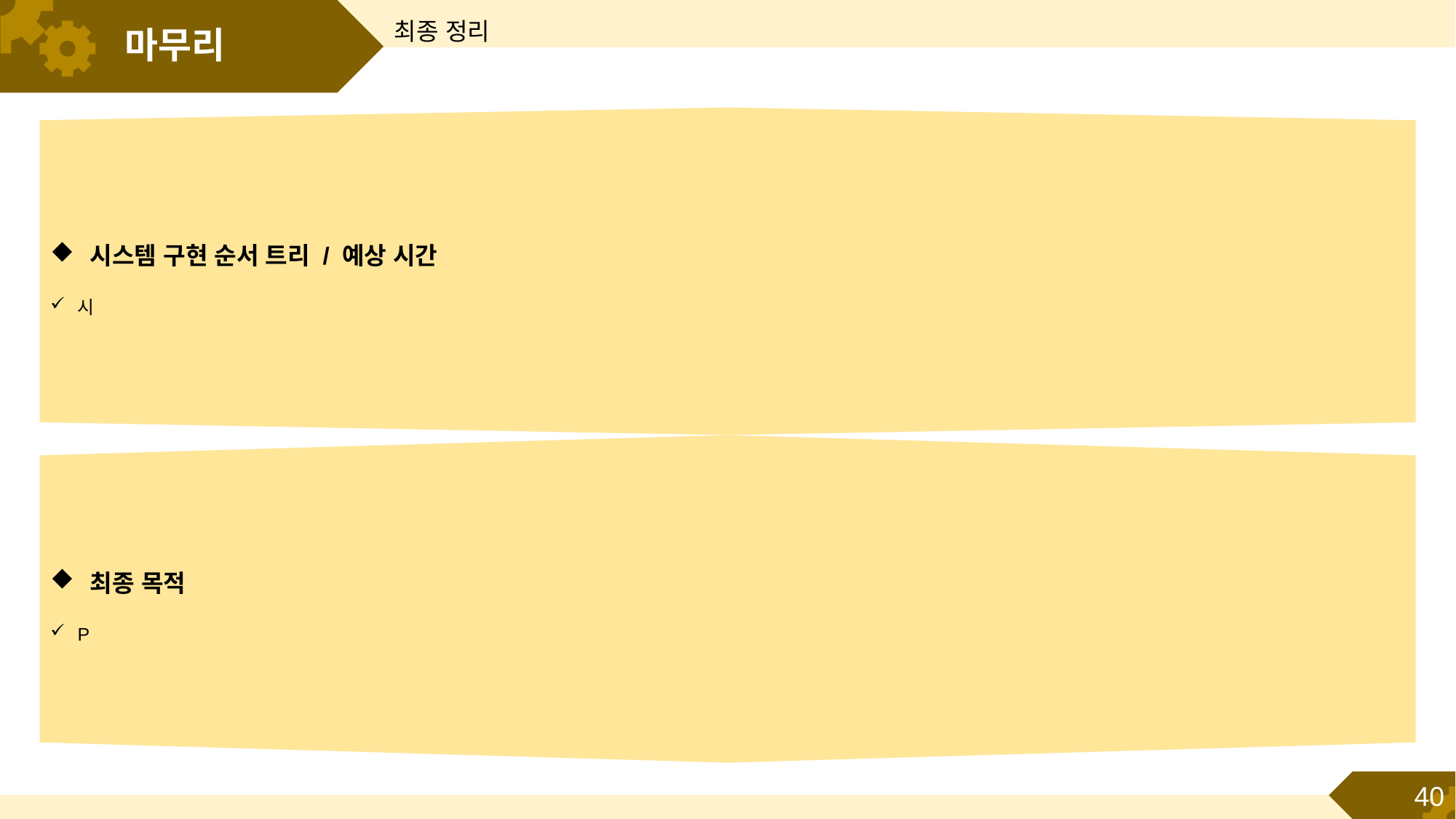

최종 정리
# 마무리
 시스템 구현 순서 트리 / 예상 시간
시
 최종 목적
P
40